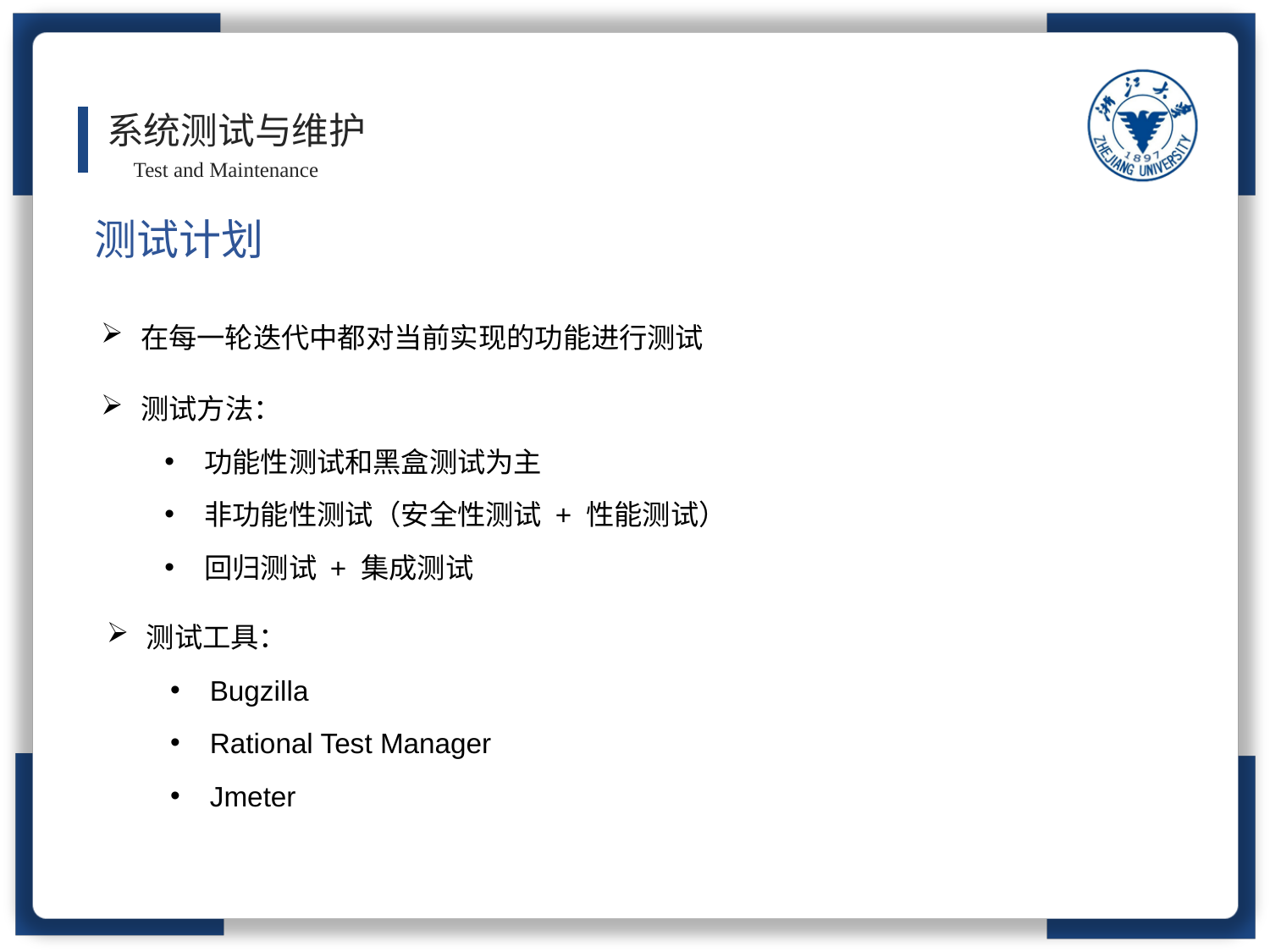

系统测试与维护
Test and Maintenance
测试计划
在每一轮迭代中都对当前实现的功能进行测试
测试方法：
功能性测试和黑盒测试为主
非功能性测试（安全性测试 + 性能测试）
回归测试 + 集成测试
测试工具：
Bugzilla
Rational Test Manager
Jmeter